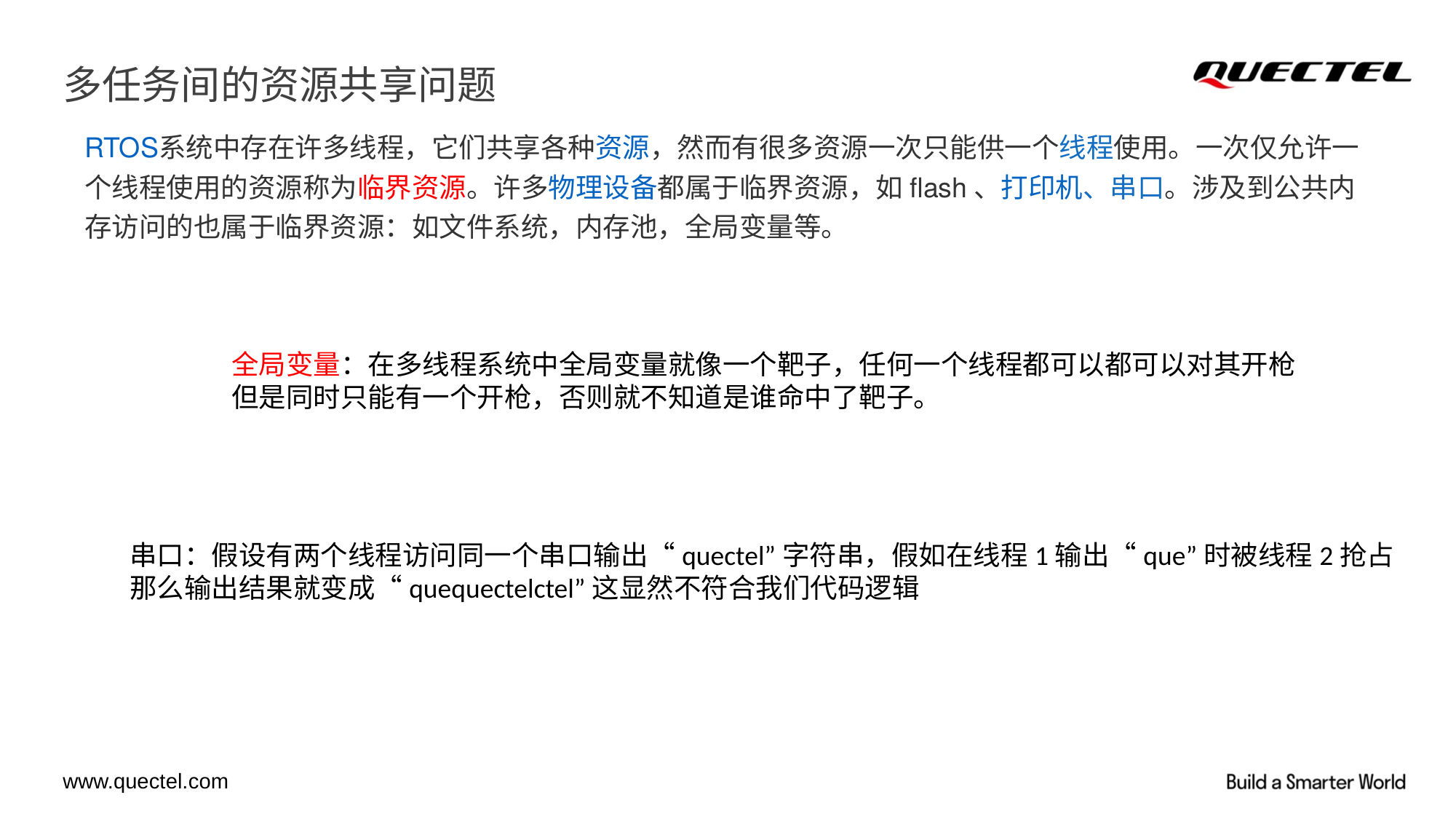

# 多任务间的资源共享问题
RTOS系统中存在许多线程，它们共享各种资源，然而有很多资源一次只能供一个线程使用。一次仅允许一个线程使用的资源称为临界资源。许多物理设备都属于临界资源，如flash、打印机、串口。涉及到公共内存访问的也属于临界资源：如文件系统，内存池，全局变量等。
全局变量：在多线程系统中全局变量就像一个靶子，任何一个线程都可以都可以对其开枪
但是同时只能有一个开枪，否则就不知道是谁命中了靶子。
串口：假设有两个线程访问同一个串口输出“quectel”字符串，假如在线程1输出“que”时被线程2抢占那么输出结果就变成“quequectelctel”这显然不符合我们代码逻辑